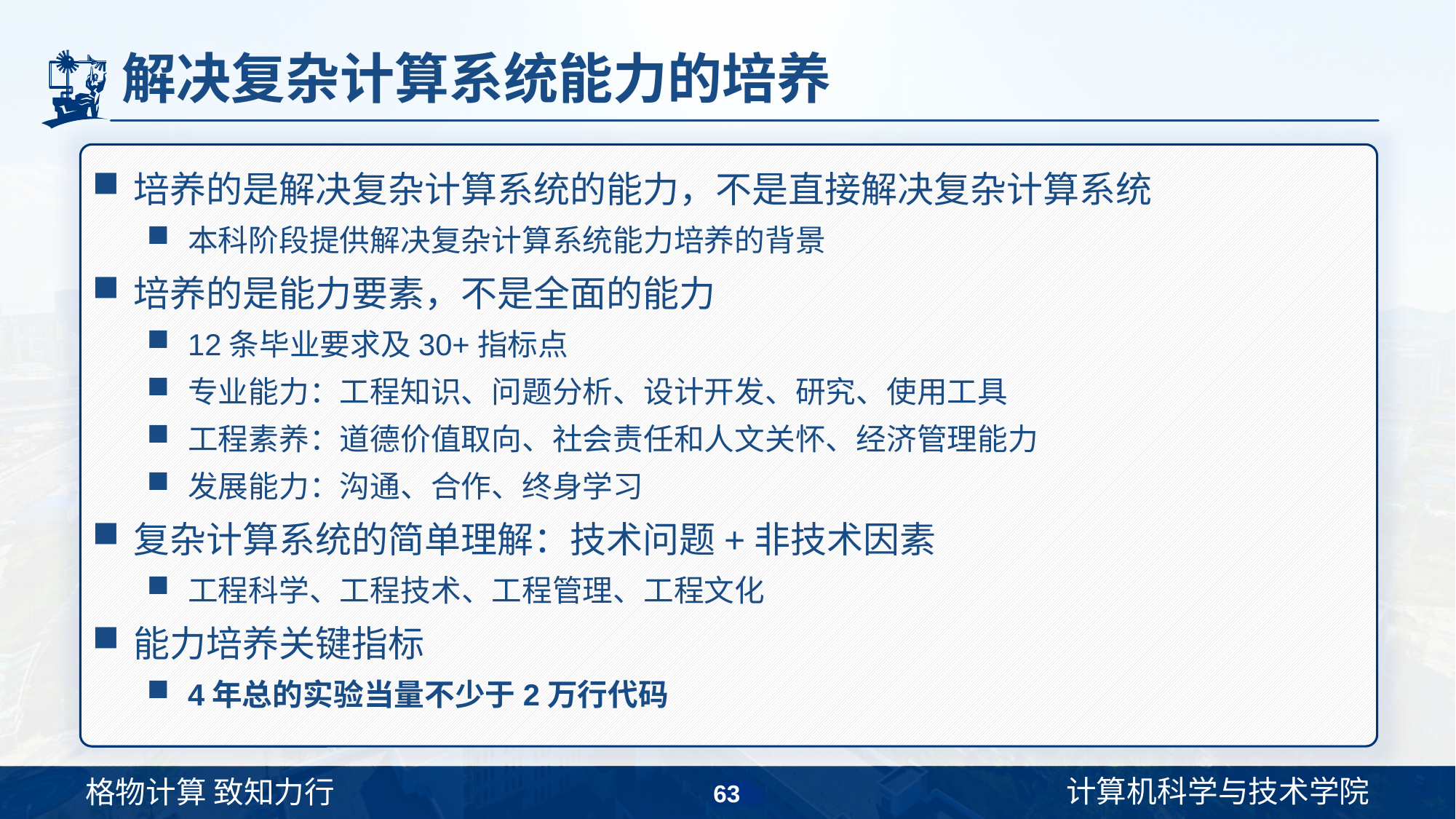

# 解决复杂计算系统能力的培养
培养的是解决复杂计算系统的能力，不是直接解决复杂计算系统
本科阶段提供解决复杂计算系统能力培养的背景
培养的是能力要素，不是全面的能力
12条毕业要求及30+指标点
专业能力：工程知识、问题分析、设计开发、研究、使用工具
工程素养：道德价值取向、社会责任和人文关怀、经济管理能力
发展能力：沟通、合作、终身学习
复杂计算系统的简单理解：技术问题+非技术因素
工程科学、工程技术、工程管理、工程文化
能力培养关键指标
4年总的实验当量不少于2万行代码
63